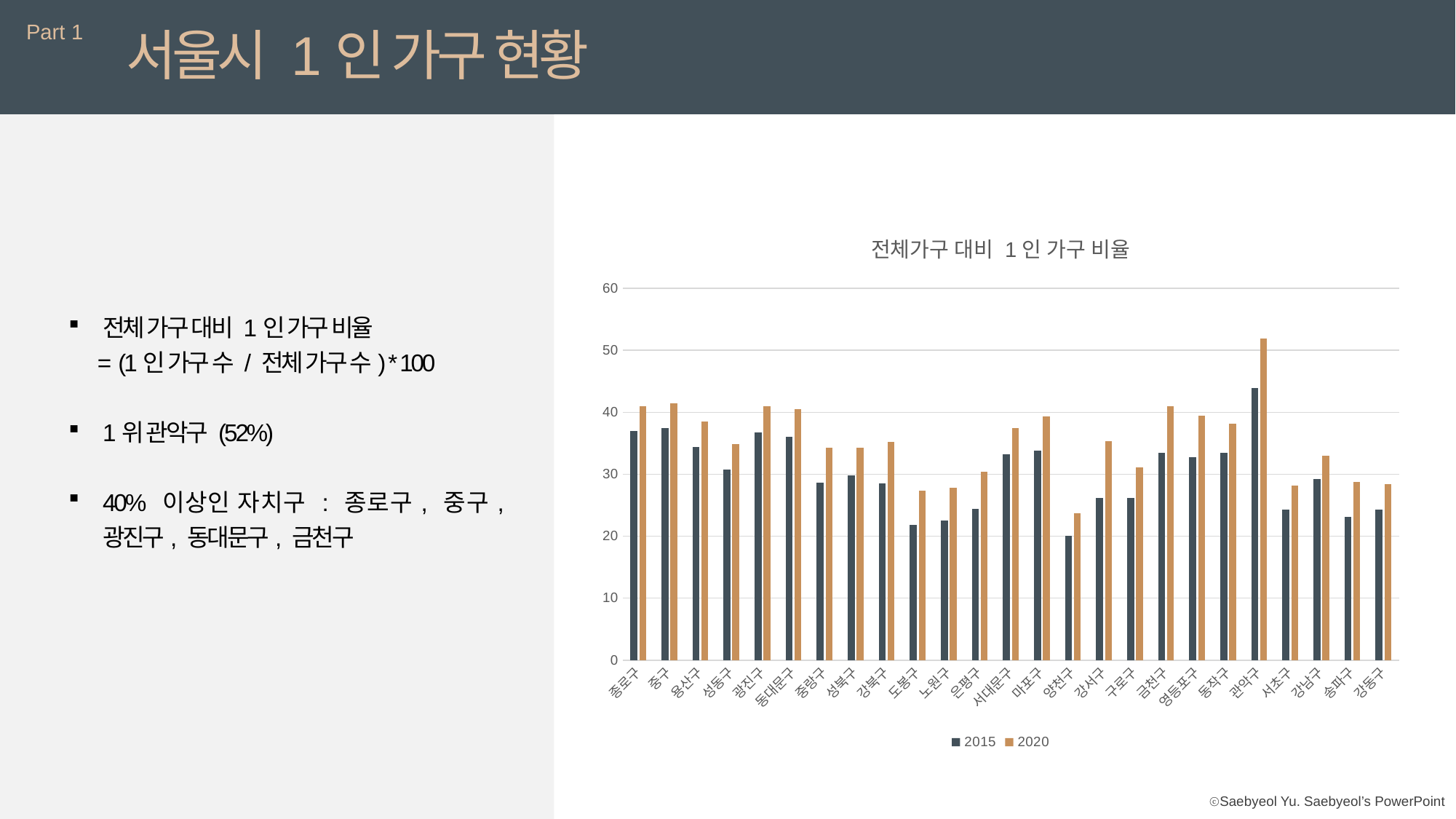

Part 1
서울시 1인 가구 현황

### Chart: 전체가구 대비 1인 가구 비율

| Category |  |  |
|---|---|---|
| 종로구 | 36.986034427 | 40.973602044 |
| 중구 | 37.420173811 | 41.41723994 |
| 용산구 | 34.352750988 | 38.532503082 |
| 성동구 | 30.73510055 | 34.852601771 |
| 광진구 | 36.698303524 | 40.963245447 |
| 동대문구 | 36.054732507 | 40.515917086 |
| 중랑구 | 28.652316599 | 34.341026014 |
| 성북구 | 29.843851323 | 34.236891907 |
| 강북구 | 28.477869909 | 35.195100343 |
| 도봉구 | 21.881726022 | 27.389645263 |
| 노원구 | 22.519967193 | 27.843804731 |
| 은평구 | 24.442565312 | 30.348159533 |
| 서대문구 | 33.180759126 | 37.459432658 |
| 마포구 | 33.834470032 | 39.31516483 |
| 양천구 | 20.041141964 | 23.750331238 |
| 강서구 | 26.185925123 | 35.302359308 |
| 구로구 | 26.185730349 | 31.064156555 |
| 금천구 | 33.409672207 | 40.929306211 |
| 영등포구 | 32.781481607 | 39.411051105 |
| 동작구 | 33.511801242 | 38.208576231 |
| 관악구 | 43.869731801 | 51.909350536 |
| 서초구 | 24.343151703 | 28.145756871 |
| 강남구 | 29.285521653 | 33.040276202 |
| 송파구 | 23.157862831 | 28.813055684 |
| 강동구 | 24.313503236 | 28.403368934 |
전체 가구 대비 1인 가구 비율
      =  (1인 가구 수 / 전체 가구 수) * 100

1위 관악구 (52%)

40% 이상인 자치구 : 종로구, 중구, 광진구, 동대문구, 금천구